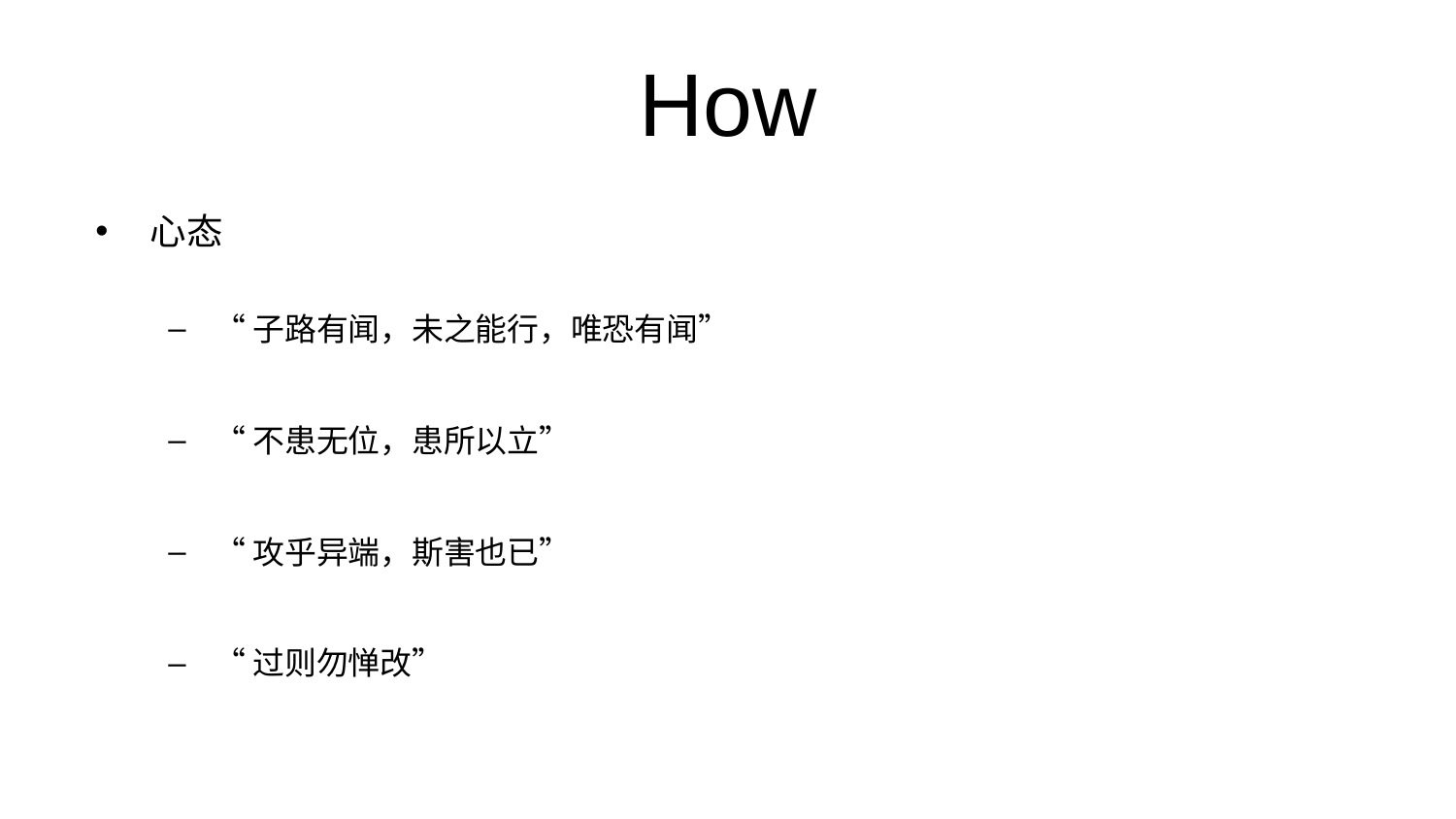

# How
心态

“子路有闻，未之能行，唯恐有闻”

“不患无位，患所以立”

“攻乎异端，斯害也已”

“过则勿惮改”